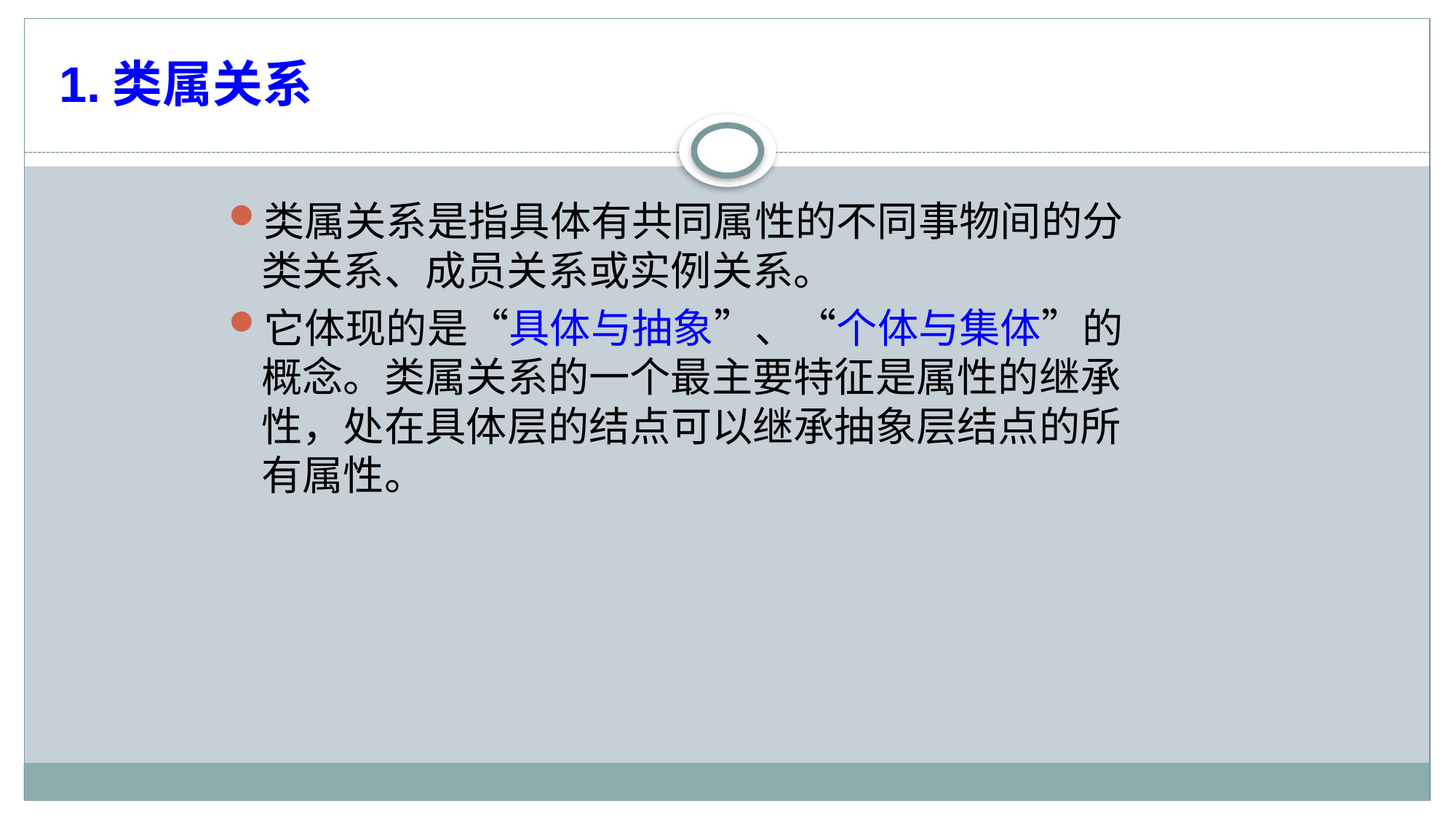

# 1.类属关系
类属关系是指具体有共同属性的不同事物间的分类关系、成员关系或实例关系。
它体现的是“具体与抽象”、“个体与集体”的概念。类属关系的一个最主要特征是属性的继承性，处在具体层的结点可以继承抽象层结点的所有属性。